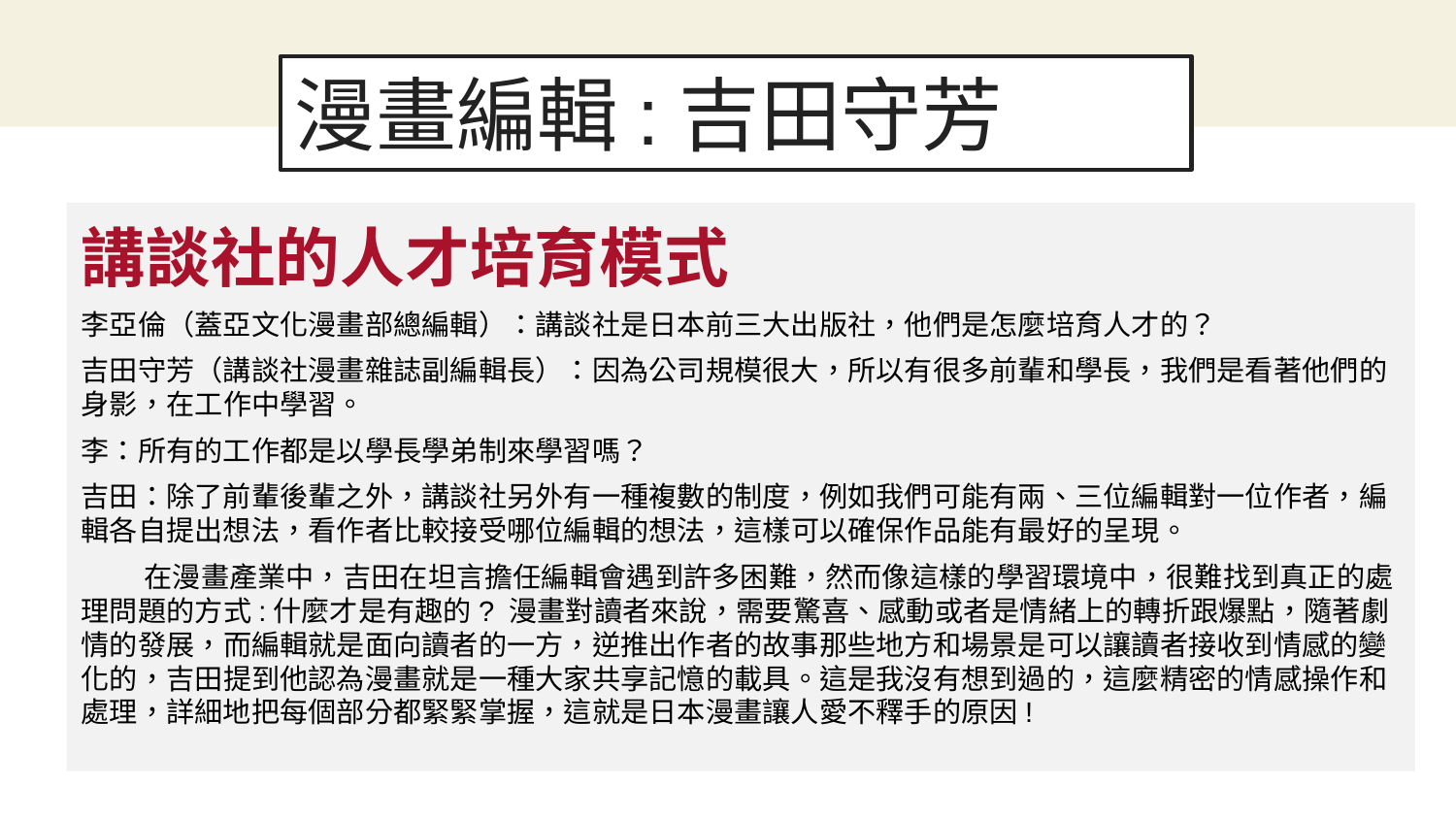

# 漫畫編輯:吉田守芳
講談社的人才培育模式
李亞倫（蓋亞文化漫畫部總編輯）：講談社是日本前三大出版社，他們是怎麼培育人才的？
吉田守芳（講談社漫畫雜誌副編輯長）：因為公司規模很大，所以有很多前輩和學長，我們是看著他們的身影，在工作中學習。
李：所有的工作都是以學長學弟制來學習嗎？
吉田：除了前輩後輩之外，講談社另外有一種複數的制度，例如我們可能有兩、三位編輯對一位作者，編輯各自提出想法，看作者比較接受哪位編輯的想法，這樣可以確保作品能有最好的呈現。
       在漫畫產業中，吉田在坦言擔任編輯會遇到許多困難，然而像這樣的學習環境中，很難找到真正的處理問題的方式:什麼才是有趣的? 漫畫對讀者來說，需要驚喜、感動或者是情緒上的轉折跟爆點，隨著劇情的發展，而編輯就是面向讀者的一方，逆推出作者的故事那些地方和場景是可以讓讀者接收到情感的變化的，吉田提到他認為漫畫就是一種大家共享記憶的載具。這是我沒有想到過的，這麼精密的情感操作和處理，詳細地把每個部分都緊緊掌握，這就是日本漫畫讓人愛不釋手的原因!